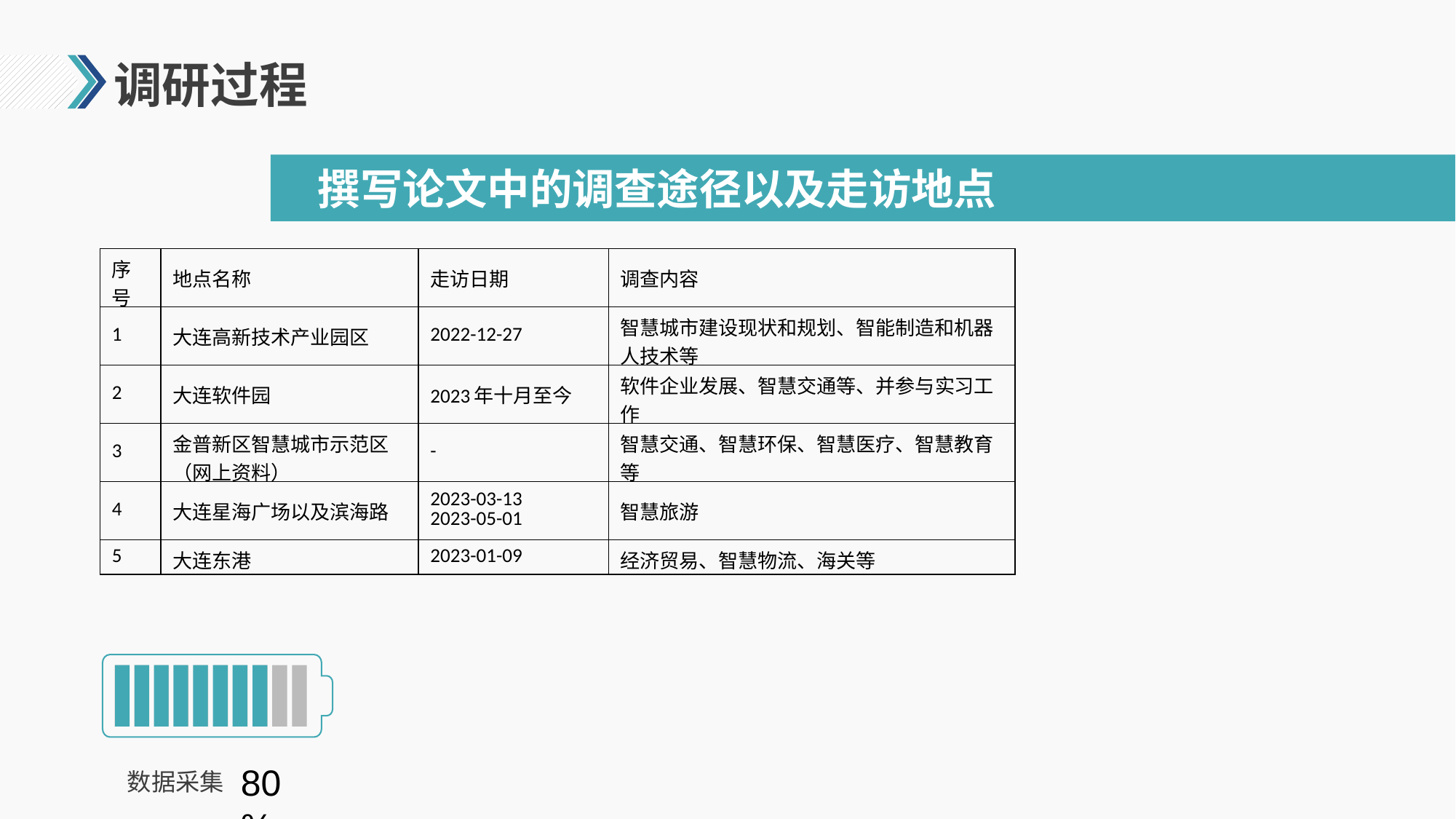

# 调研过程
撰写论文中的调查途径以及走访地点
| 序号 | 地点名称 | 走访日期 | 调查内容 |
| --- | --- | --- | --- |
| 1 | 大连高新技术产业园区 | 2022-12-27 | 智慧城市建设现状和规划、智能制造和机器人技术等 |
| 2 | 大连软件园 | 2023年十月至今 | 软件企业发展、智慧交通等、并参与实习工作 |
| 3 | 金普新区智慧城市示范区（网上资料） | - | 智慧交通、智慧环保、智慧医疗、智慧教育等 |
| 4 | 大连星海广场以及滨海路 | 2023-03-13 2023-05-01 | 智慧旅游 |
| 5 | 大连东港 | 2023-01-09 | 经济贸易、智慧物流、海关等 |

80%
数据采集